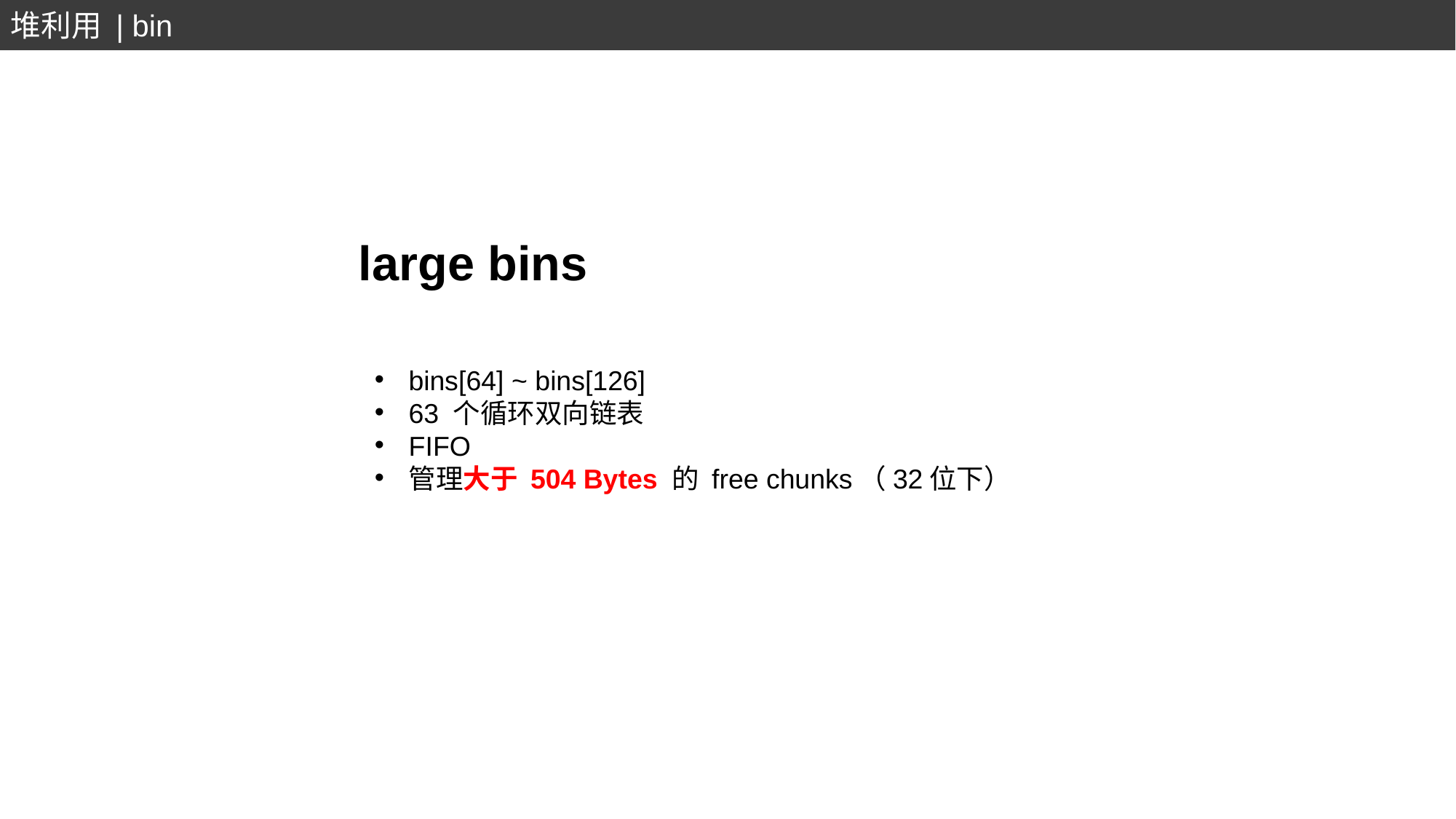

堆利用 | bin
large bins
bins[64] ~ bins[126]
63 个循环双向链表
FIFO
管理大于 504 Bytes 的 free chunks（32位下）